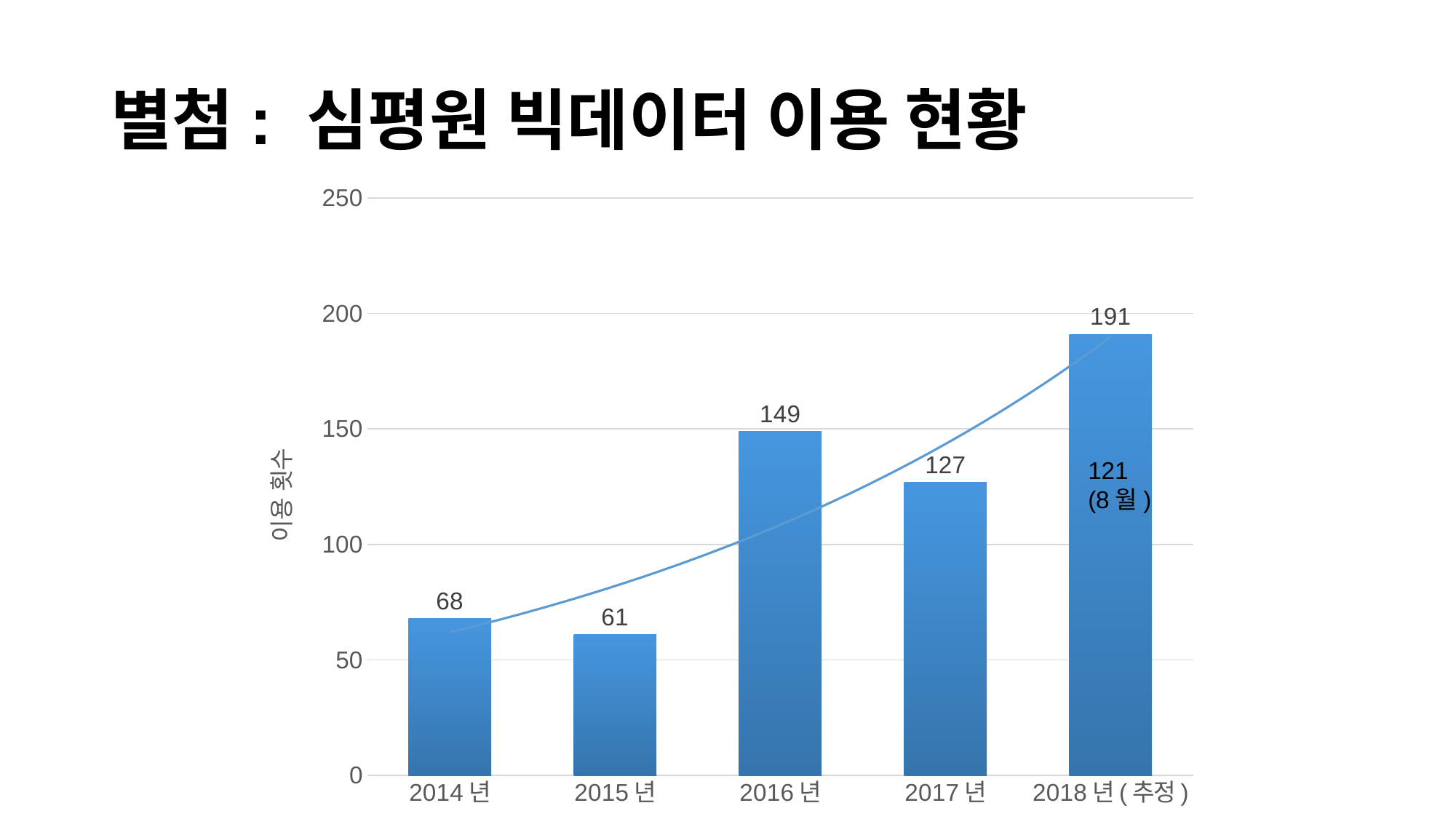

별첨: 심평원 빅데이터 이용 현황

### Chart

| Category | 건 수  |
|---|---|
| 2014년 | 68.0 |
| 2015년 | 61.0 |
| 2016년 | 149.0 |
| 2017년 | 127.0 |
| 2018년(추정) | 191.0 |
121
(8월)